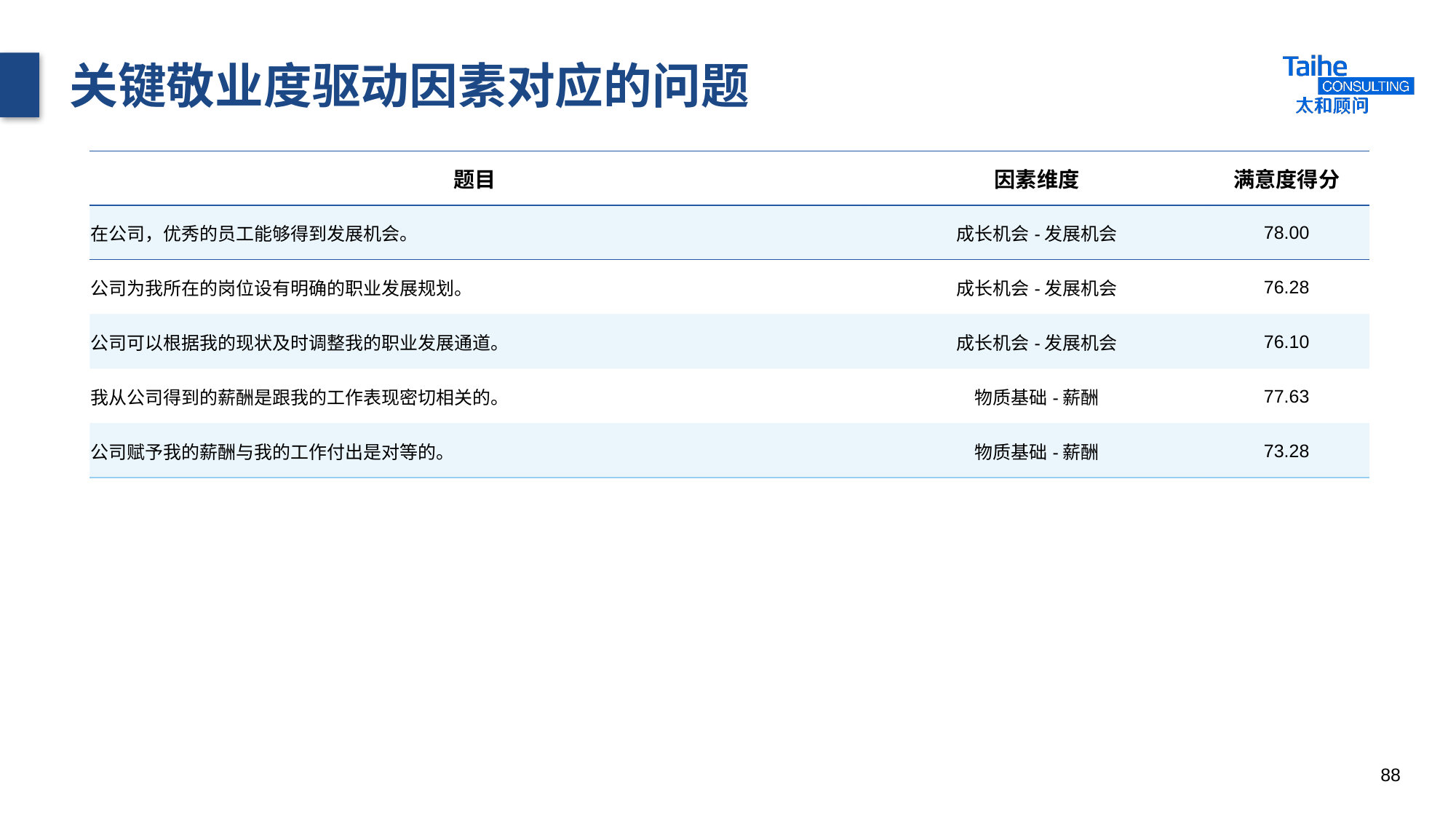

# 关键敬业度驱动因素对应的问题
| 题目 | 因素维度 | 满意度得分 |
| --- | --- | --- |
| 在公司，优秀的员工能够得到发展机会。 | 成长机会-发展机会 | 78.00 |
| 公司为我所在的岗位设有明确的职业发展规划。 | 成长机会-发展机会 | 76.28 |
| 公司可以根据我的现状及时调整我的职业发展通道。 | 成长机会-发展机会 | 76.10 |
| 我从公司得到的薪酬是跟我的工作表现密切相关的。 | 物质基础-薪酬 | 77.63 |
| 公司赋予我的薪酬与我的工作付出是对等的。 | 物质基础-薪酬 | 73.28 |
88